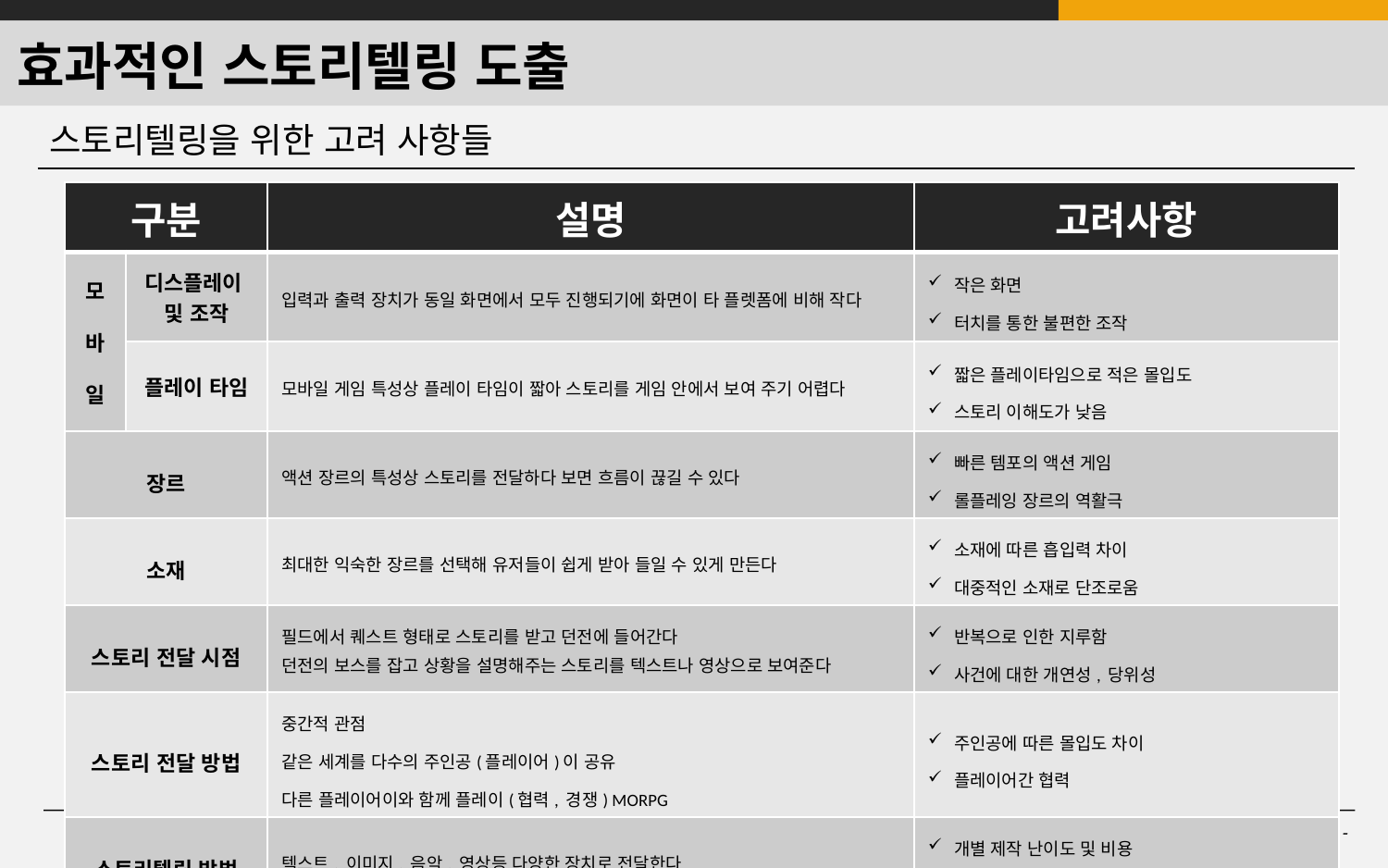

옆에 내용은 읽어봐라~ 라고 설명하기 보다는 핵심적인 부분만 전달 발표를 통해서 전달하겠다고 얘기하는 것이 좋을 것 같다.
# 효과적인 스토리텔링 도출
스토리텔링을 위한 고려 사항들
| 구분 |  | 설명 | 고려사항 |
| --- | --- | --- | --- |
| 모 바 일 | 디스플레이 및 조작 | 입력과 출력 장치가 동일 화면에서 모두 진행되기에 화면이 타 플렛폼에 비해 작다 | 작은 화면 터치를 통한 불편한 조작 |
|  | 플레이 타임 | 모바일 게임 특성상 플레이 타임이 짧아 스토리를 게임 안에서 보여 주기 어렵다 | 짧은 플레이타임으로 적은 몰입도 스토리 이해도가 낮음 |
| 장르 |  | 액션 장르의 특성상 스토리를 전달하다 보면 흐름이 끊길 수 있다 | 빠른 템포의 액션 게임 롤플레잉 장르의 역활극 |
| 소재 |  | 최대한 익숙한 장르를 선택해 유저들이 쉽게 받아 들일 수 있게 만든다 | 소재에 따른 흡입력 차이 대중적인 소재로 단조로움 |
| 스토리 전달 시점 |  | 필드에서 퀘스트 형태로 스토리를 받고 던전에 들어간다 던전의 보스를 잡고 상황을 설명해주는 스토리를 텍스트나 영상으로 보여준다 | 반복으로 인한 지루함 사건에 대한 개연성, 당위성 |
| 스토리 전달 방법 |  | 중간적 관점 같은 세계를 다수의 주인공(플레이어)이 공유 다른 플레이어이와 함께 플레이(협력, 경쟁) MORPG | 주인공에 따른 몰입도 차이 플레이어간 협력 |
| 스토리텔링 방법 |  | 텍스트, 이미지, 음악, 영상등 다양한 장치로 전달한다 | 개별 제작 난이도 및 비용 사운드와 영상에 대한 용량 |